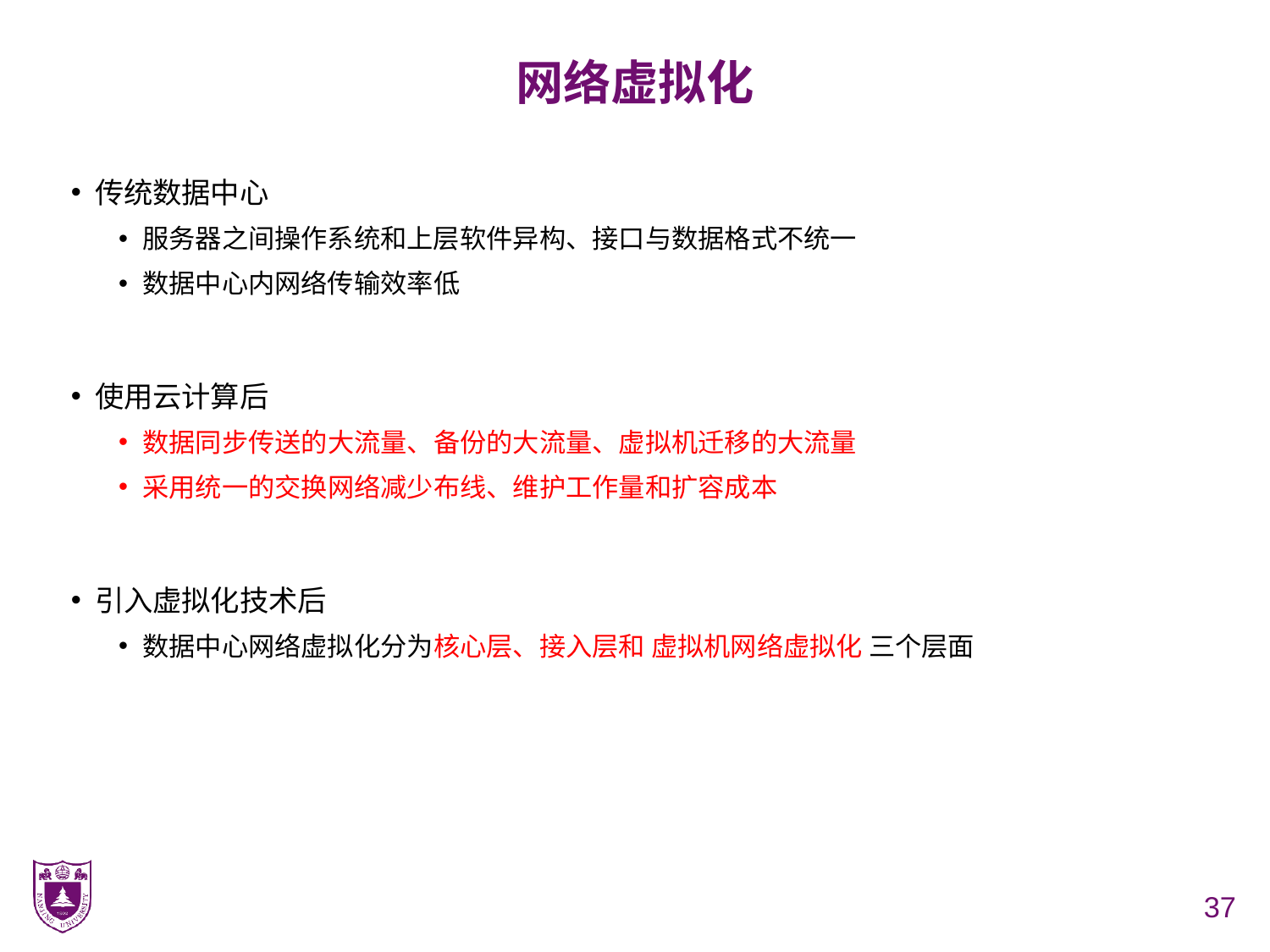

# 网络虚拟化
传统数据中心
服务器之间操作系统和上层软件异构、接口与数据格式不统一
数据中心内网络传输效率低

使用云计算后
数据同步传送的大流量、备份的大流量、虚拟机迁移的大流量
采用统一的交换网络减少布线、维护工作量和扩容成本

引入虚拟化技术后
数据中心网络虚拟化分为核心层、接入层和 虚拟机网络虚拟化 三个层面

37